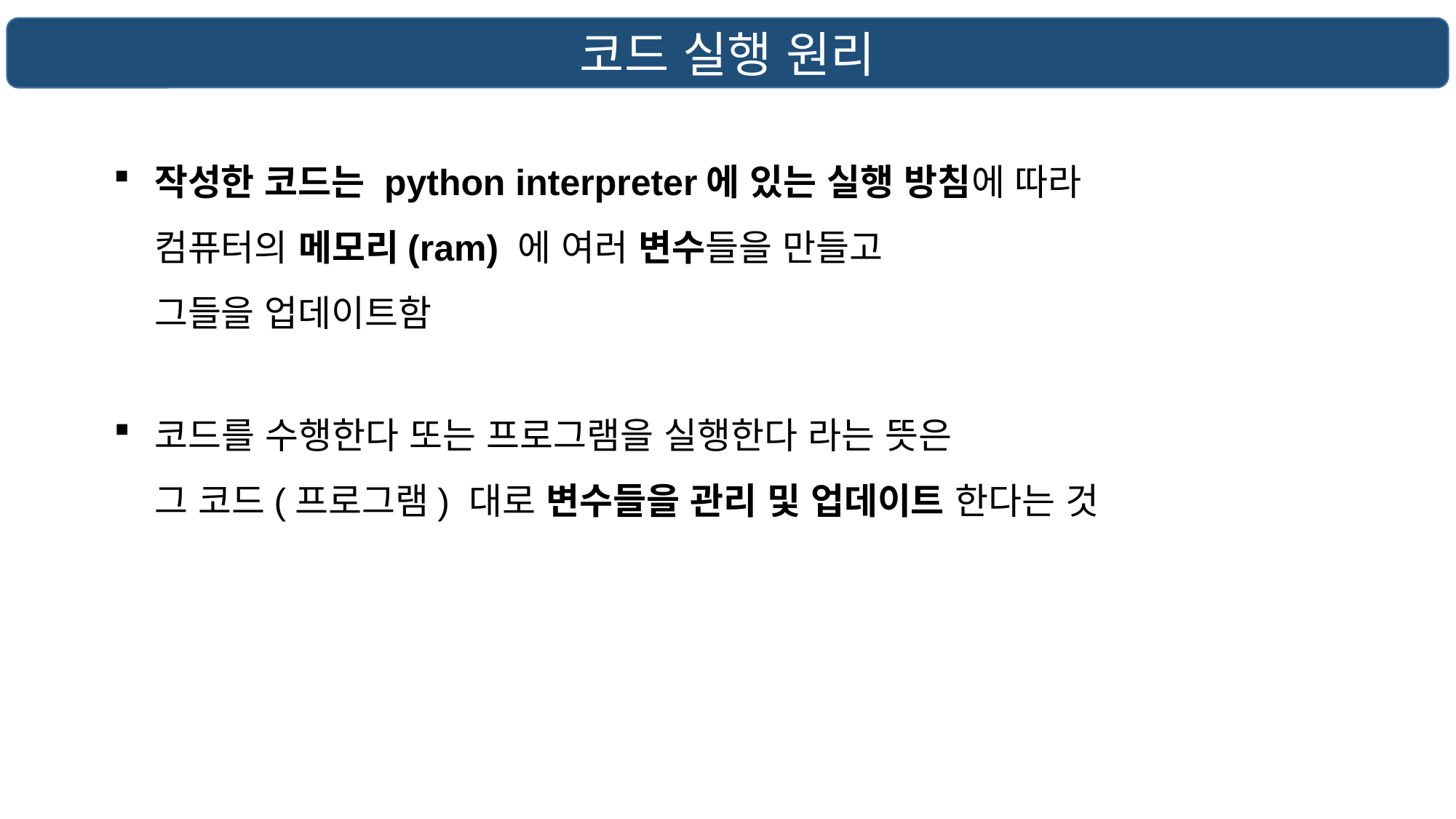

코드 실행 원리
작성한 코드는 python interpreter에 있는 실행 방침에 따라
컴퓨터의 메모리(ram) 에 여러 변수들을 만들고
그들을 업데이트함
코드를 수행한다 또는 프로그램을 실행한다 라는 뜻은
그 코드(프로그램) 대로 변수들을 관리 및 업데이트 한다는 것